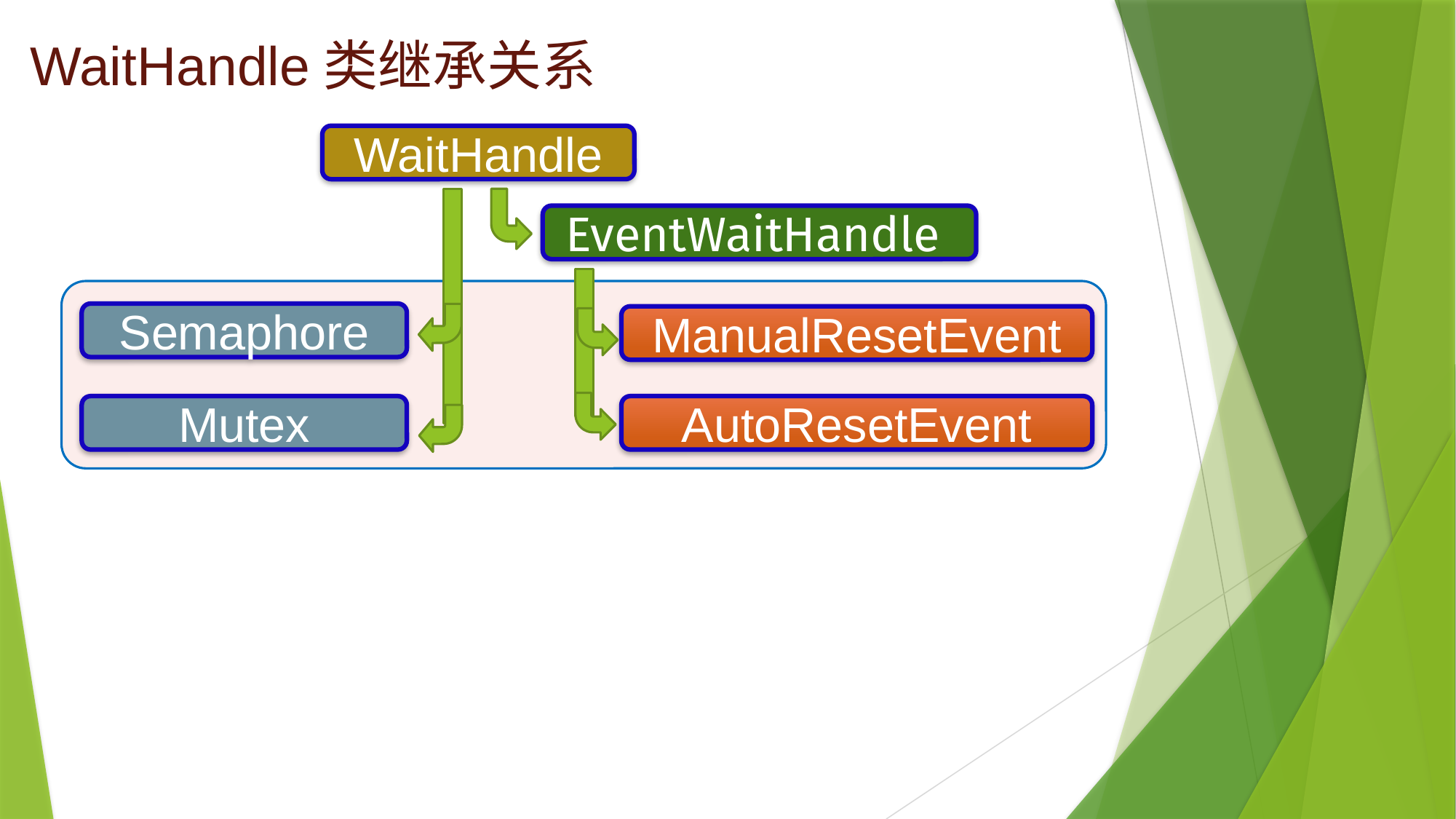

# WaitHandle类继承关系
WaitHandle

EventWaitHandle

Semaphore

ManualResetEvent

Mutex
AutoResetEvent